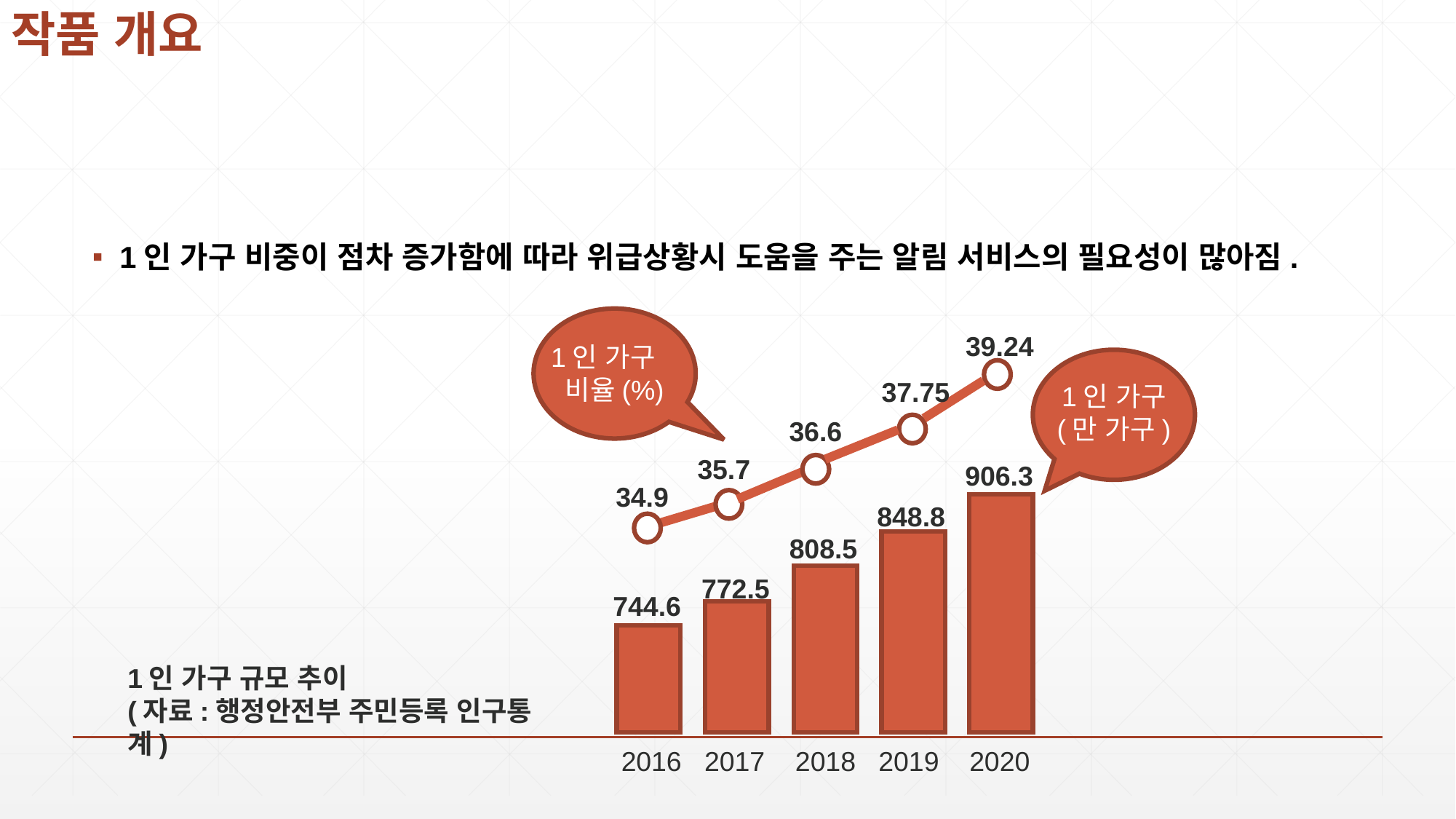

# 작품 개요
1인 가구 비중이 점차 증가함에 따라 위급상황시 도움을 주는 알림 서비스의 필요성이 많아짐.

39.24
1인 가구    비율(%)

37.75
1인 가구
(만 가구)
36.6

35.7
906.3

34.9

848.8

808.5

772.5

744.6

1인 가구 규모 추이
(자료:행정안전부 주민등록 인구통계)
2016   2017    2018   2019    2020